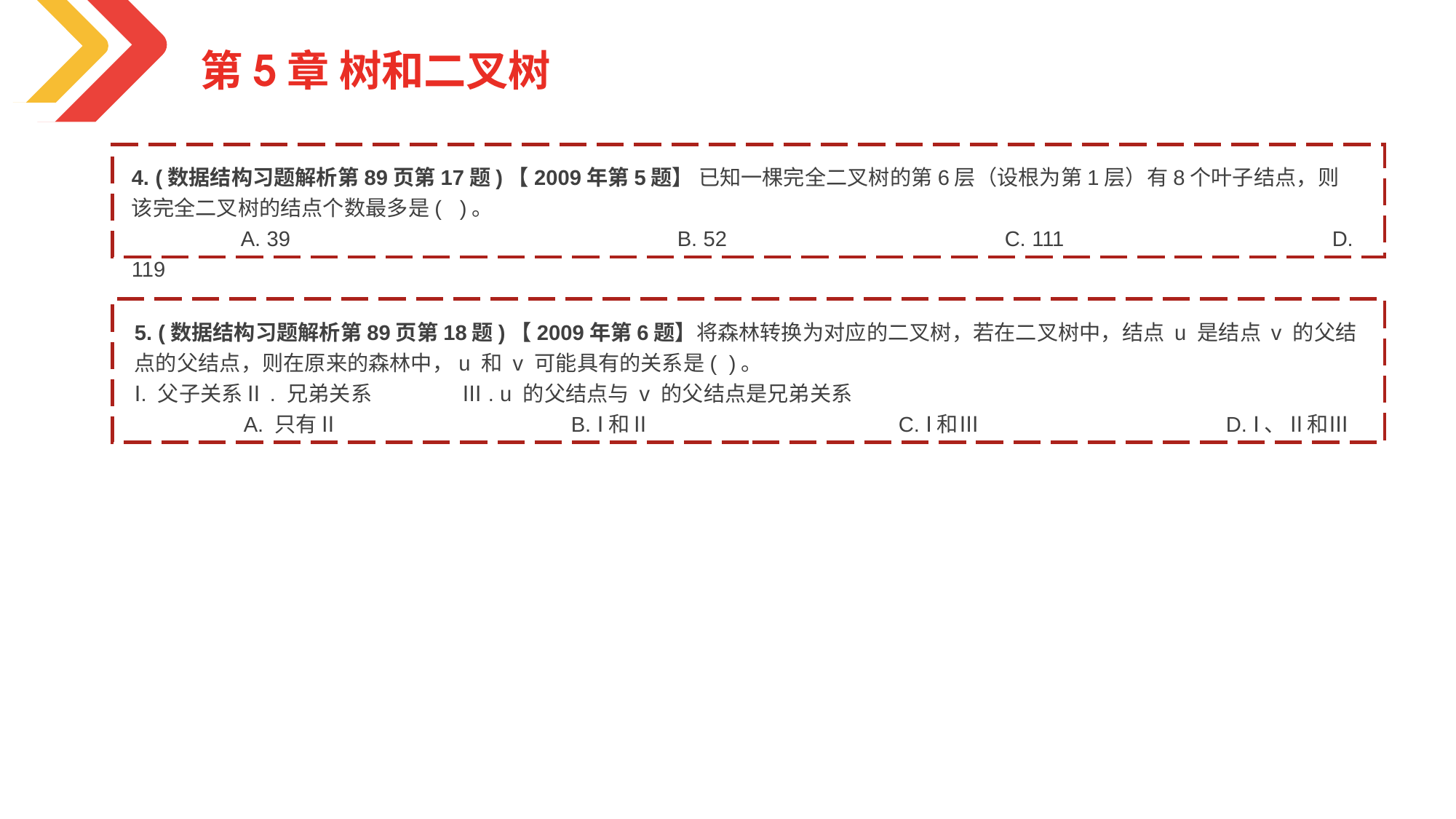

第5章 树和二叉树

4. (数据结构习题解析第89页第17题)【2009年第5题】 已知一棵完全二叉树的第6层（设根为第1层）有8个叶子结点，则该完全二叉树的结点个数最多是(   )。
	A. 39				B. 52 			C. 111			D. 119

5. (数据结构习题解析第89页第18题)【2009年第6题】将森林转换为对应的二叉树，若在二叉树中，结点 u 是结点 v 的父结点的父结点，则在原来的森林中，u 和 v 可能具有的关系是(  )。
Ⅰ. 父子关系	Ⅱ. 兄弟关系	Ⅲ. u 的父结点与 v 的父结点是兄弟关系
	A. 只有Ⅱ			B. Ⅰ和Ⅱ			C. Ⅰ和Ⅲ			D. Ⅰ、Ⅱ和Ⅲ